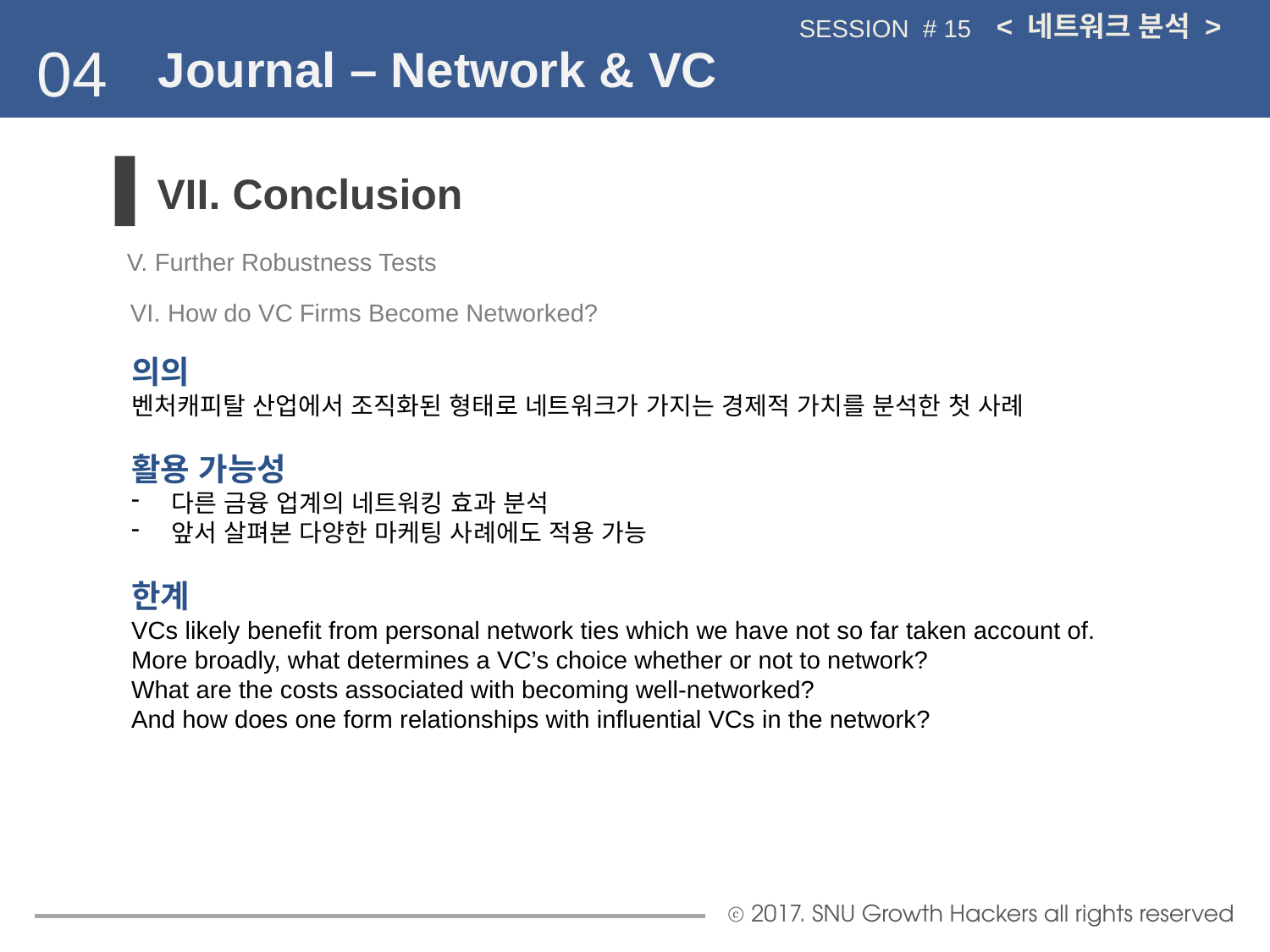

< 네트워크 분석 >
SESSION  # 15
04
Journal – Network & VC

VII. Conclusion
V. Further Robustness Tests
VI. How do VC Firms Become Networked?
의의
벤처캐피탈 산업에서 조직화된 형태로 네트워크가 가지는 경제적 가치를 분석한 첫 사례

활용 가능성
다른 금융 업계의 네트워킹 효과 분석
앞서 살펴본 다양한 마케팅 사례에도 적용 가능

한계
VCs likely benefit from personal network ties which we have not so far taken account of.
More broadly, what determines a VC’s choice whether or not to network?
What are the costs associated with becoming well-networked?
And how does one form relationships with influential VCs in the network?
ⓒ 2017. SNU Growth Hackers all rights reserved